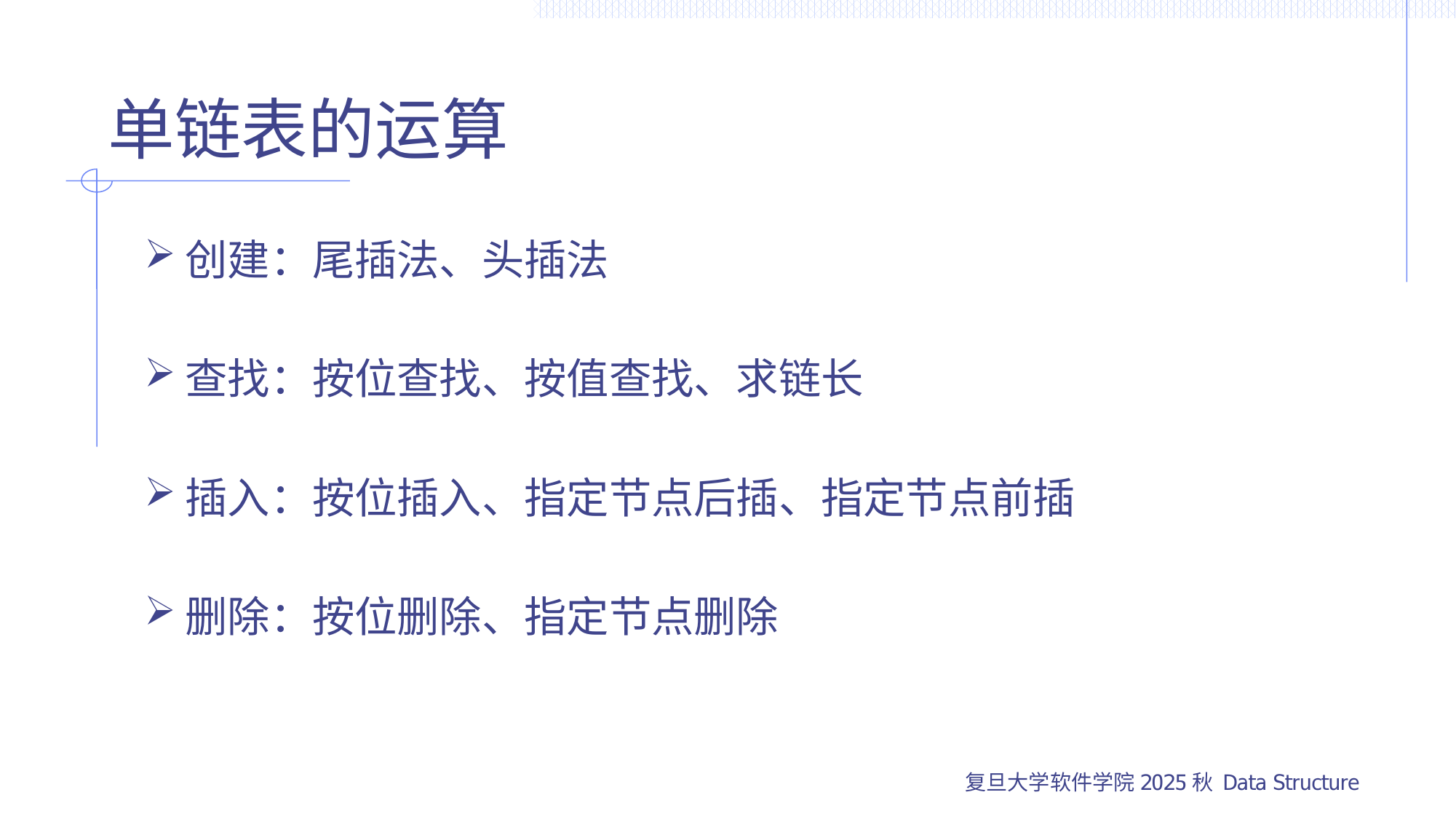

# 单链表的运算
创建：尾插法、头插法

查找：按位查找、按值查找、求链长

插入：按位插入、指定节点后插、指定节点前插

删除：按位删除、指定节点删除